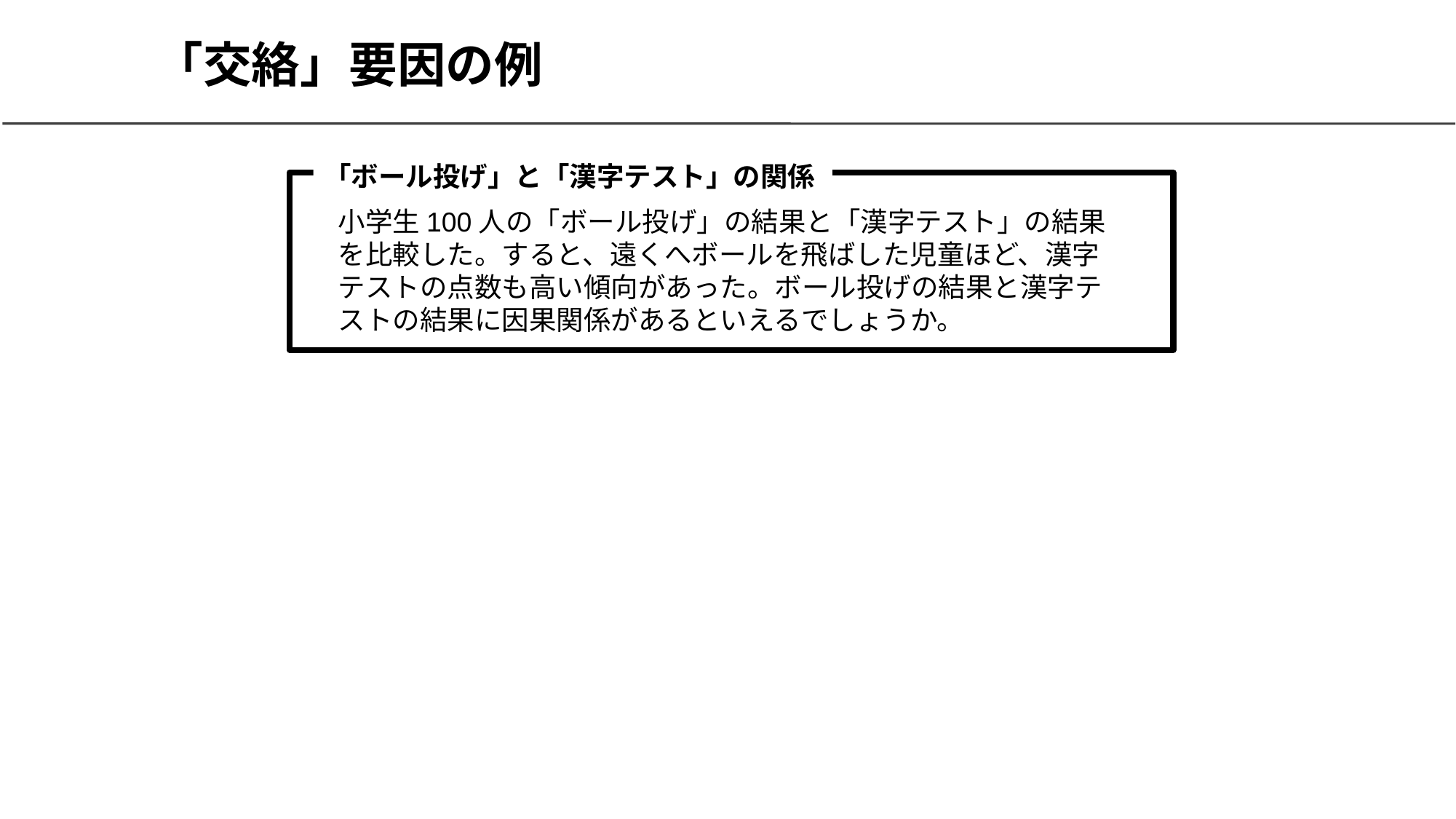

# 「交絡」要因の例
「ボール投げ」と「漢字テスト」の関係

小学生100人の「ボール投げ」の結果と「漢字テスト」の結果を比較した。すると、遠くへボールを飛ばした児童ほど、漢字テストの点数も高い傾向があった。ボール投げの結果と漢字テストの結果に因果関係があるといえるでしょうか。